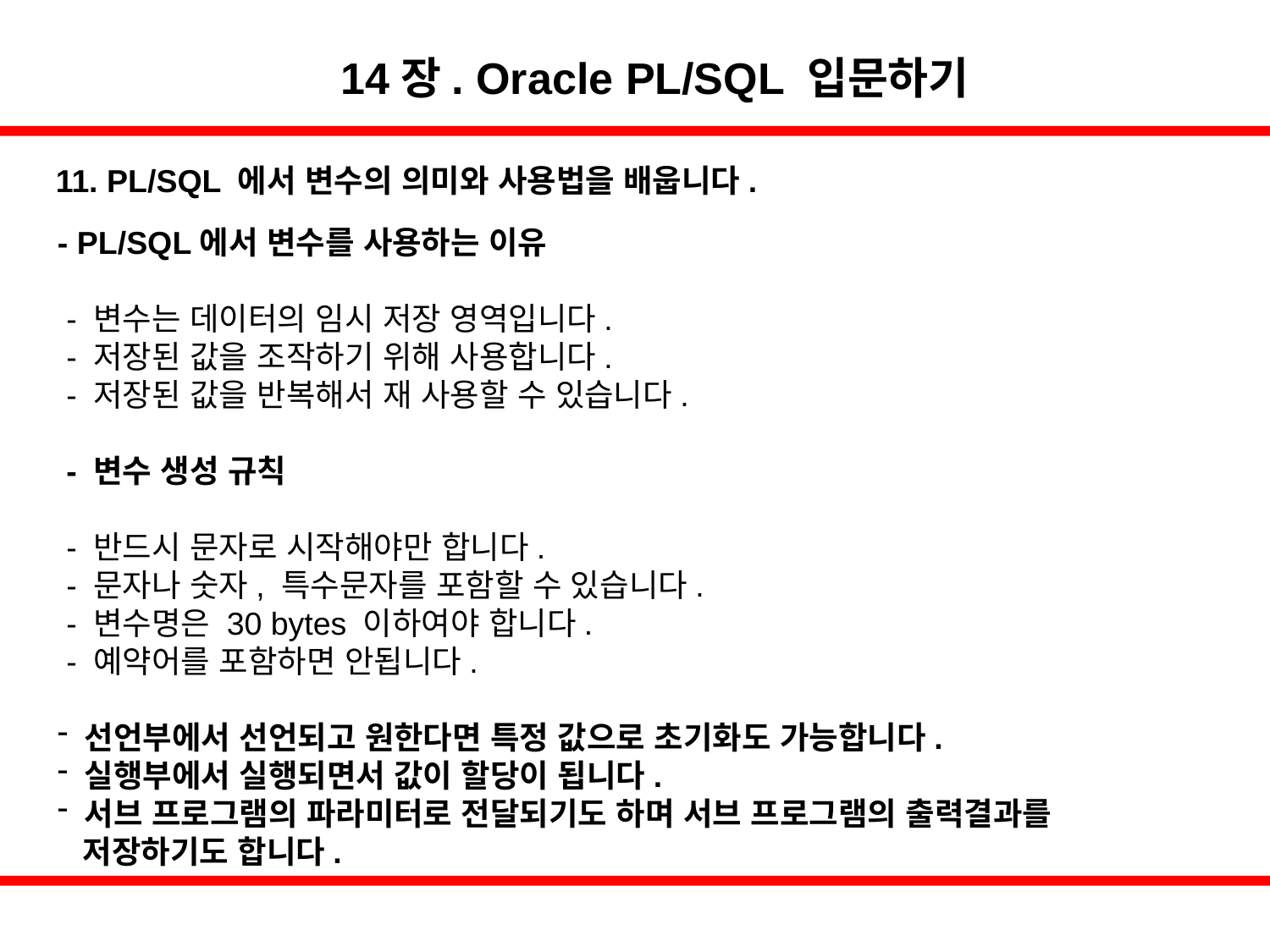

14장. Oracle PL/SQL 입문하기

11. PL/SQL 에서 변수의 의미와 사용법을 배웁니다.
- PL/SQL에서 변수를 사용하는 이유

 - 변수는 데이터의 임시 저장 영역입니다.
 - 저장된 값을 조작하기 위해 사용합니다.
 - 저장된 값을 반복해서 재 사용할 수 있습니다.

 - 변수 생성 규칙

 - 반드시 문자로 시작해야만 합니다.
 - 문자나 숫자, 특수문자를 포함할 수 있습니다.
 - 변수명은 30 bytes 이하여야 합니다.
 - 예약어를 포함하면 안됩니다.

 선언부에서 선언되고 원한다면 특정 값으로 초기화도 가능합니다.
 실행부에서 실행되면서 값이 할당이 됩니다.
 서브 프로그램의 파라미터로 전달되기도 하며 서브 프로그램의 출력결과를
  저장하기도 합니다.